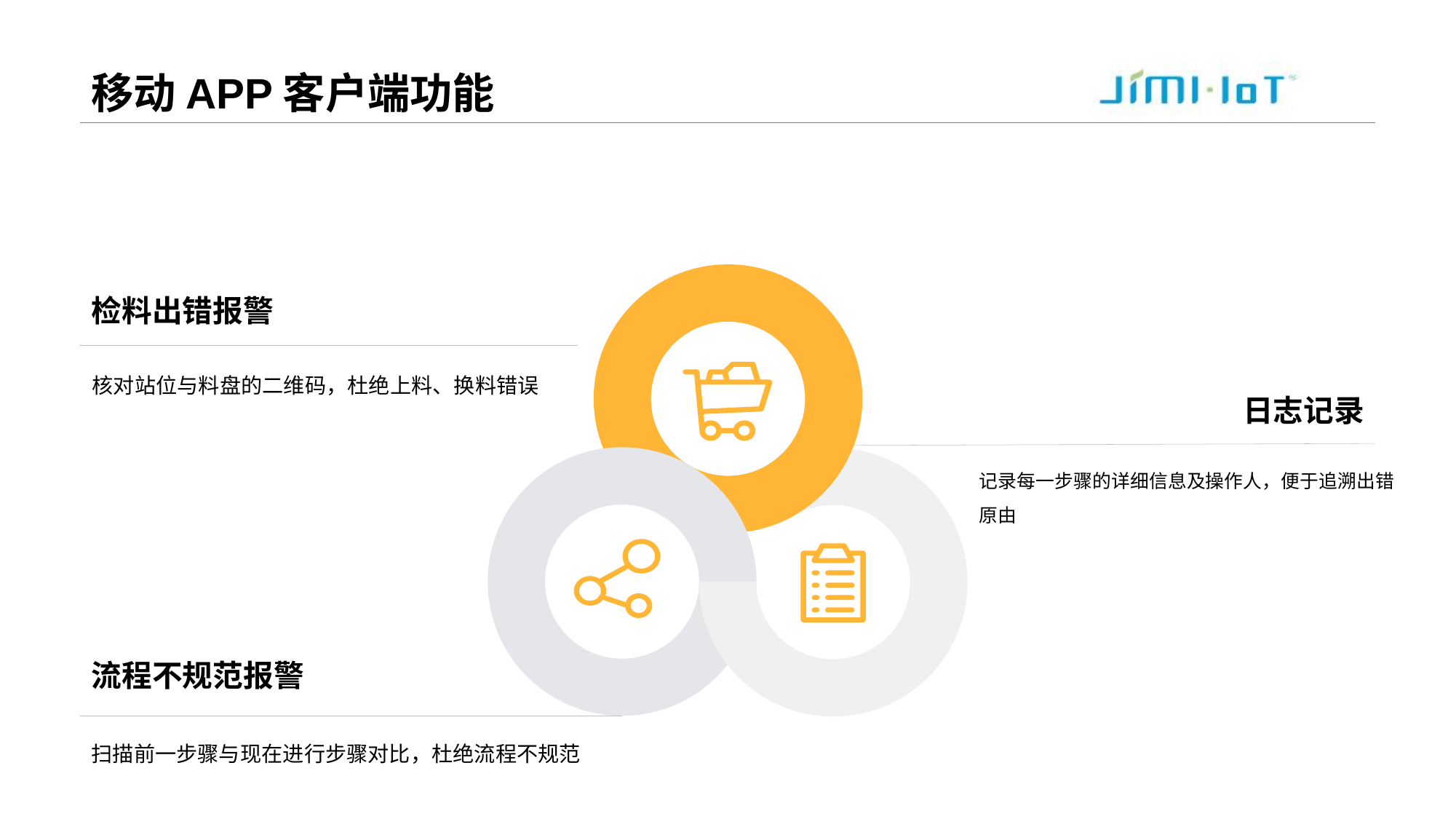

# 移动APP客户端功能

检料出错报警
核对站位与料盘的二维码，杜绝上料、换料错误

日志记录

记录每一步骤的详细信息及操作人，便于追溯出错原由

流程不规范报警
扫描前一步骤与现在进行步骤对比，杜绝流程不规范